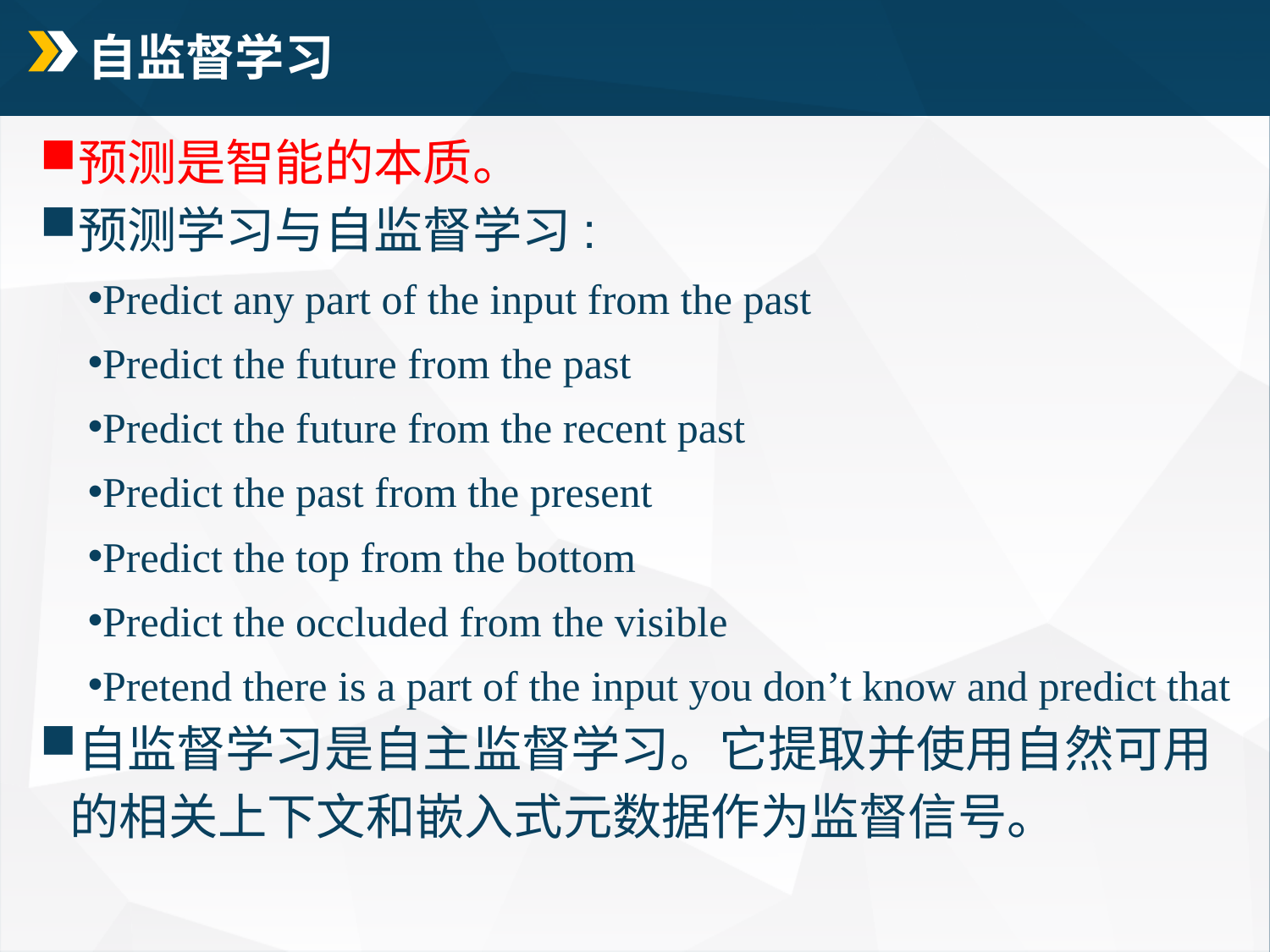

# 自监督学习
预测是智能的本质。
预测学习与自监督学习:
Predict any part of the input from the past
Predict the future from the past
Predict the future from the recent past
Predict the past from the present
Predict the top from the bottom
Predict the occluded from the visible
Pretend there is a part of the input you don’t know and predict that
自监督学习是自主监督学习。它提取并使用自然可用的相关上下文和嵌入式元数据作为监督信号。